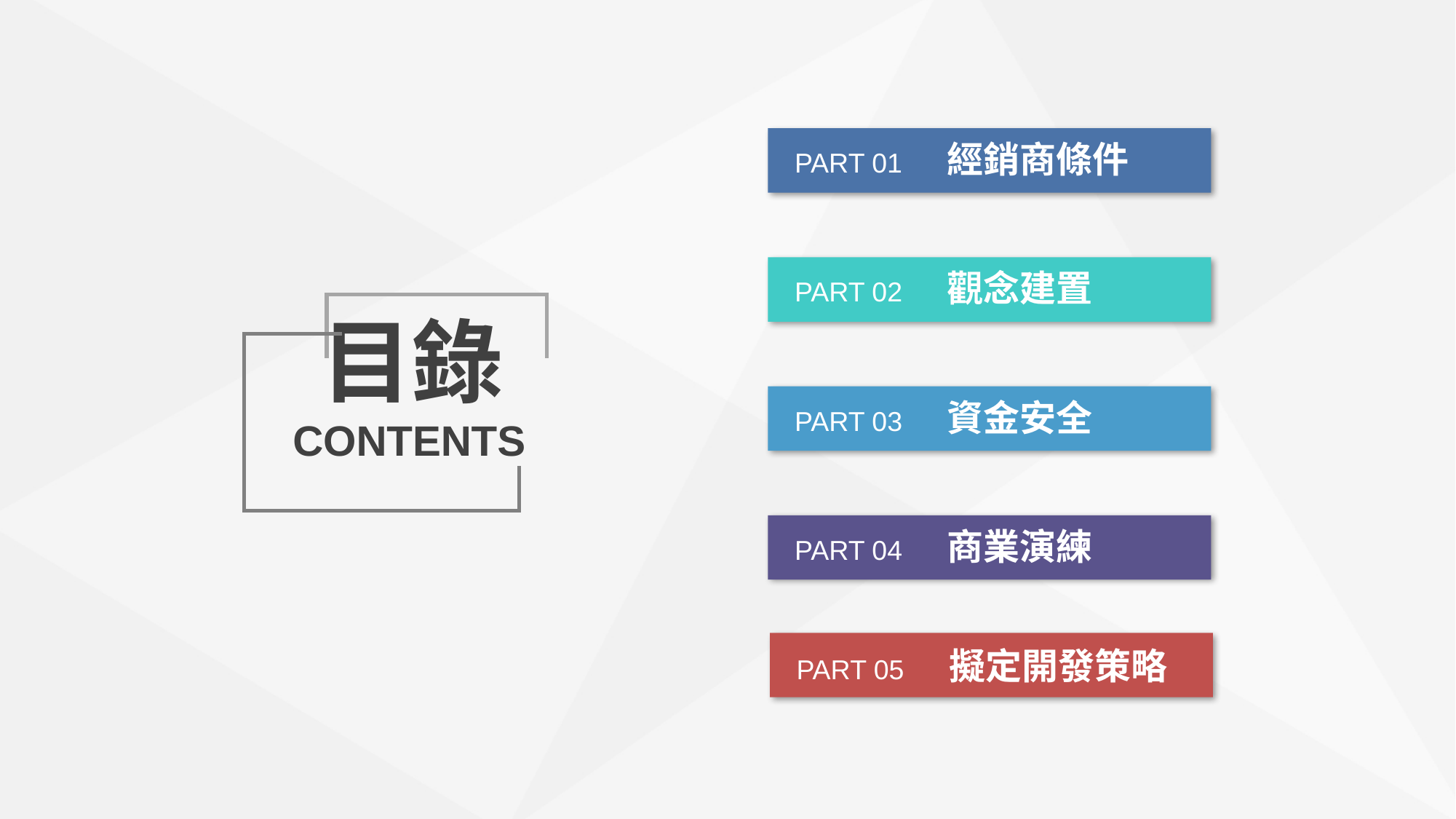

PART 01     經銷商條件

PART 02     觀念建置

目錄CONTENTS

PART 03     資金安全

PART 04     商業演練

PART 05     擬定開發策略